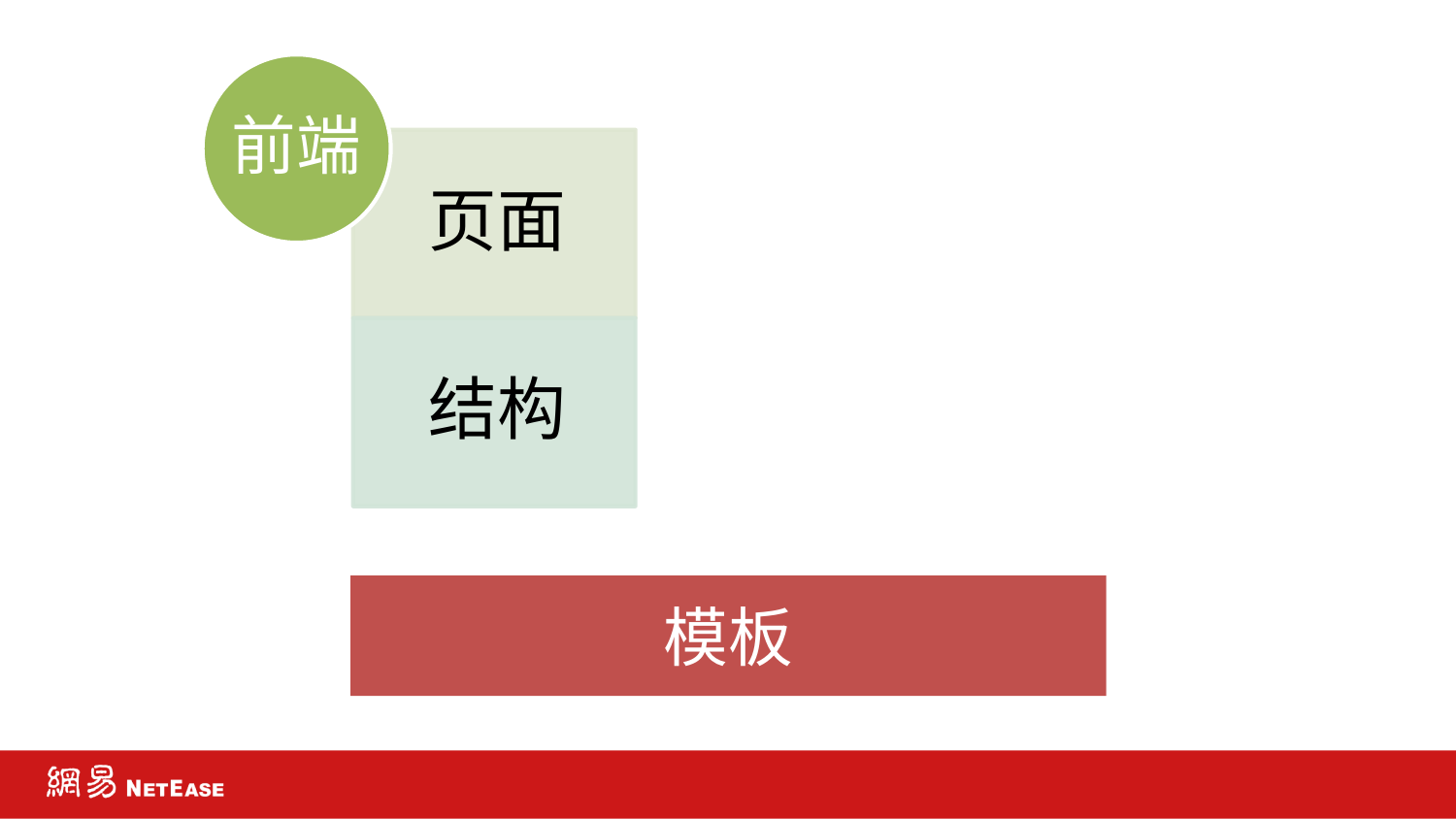

页面
结构
前端
预填
数据
后端

模板